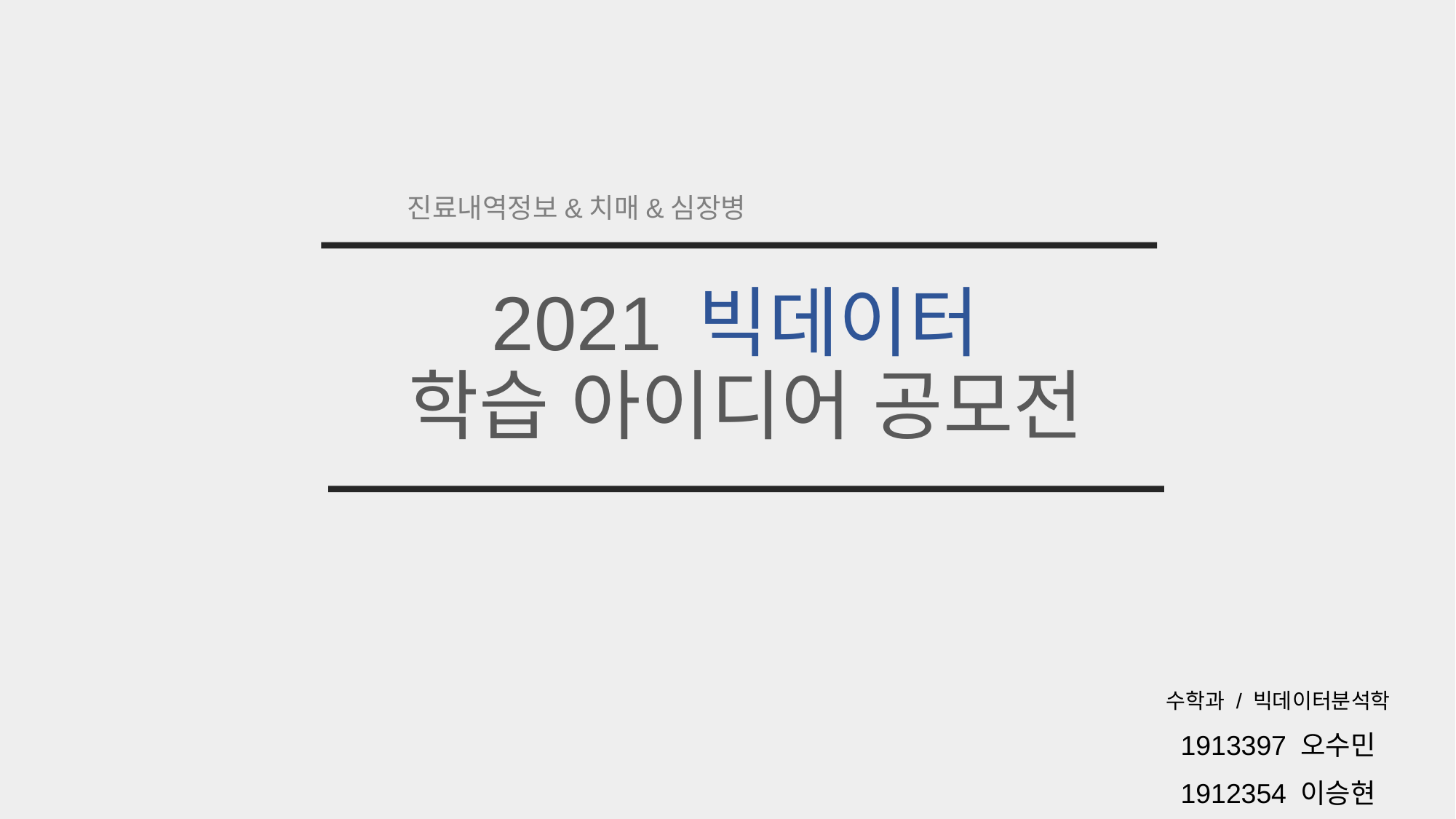

진료내역정보&치매&심장병

# 2021 빅데이터 학습 아이디어 공모전

수학과 / 빅데이터분석학
1913397 오수민
1912354 이승현